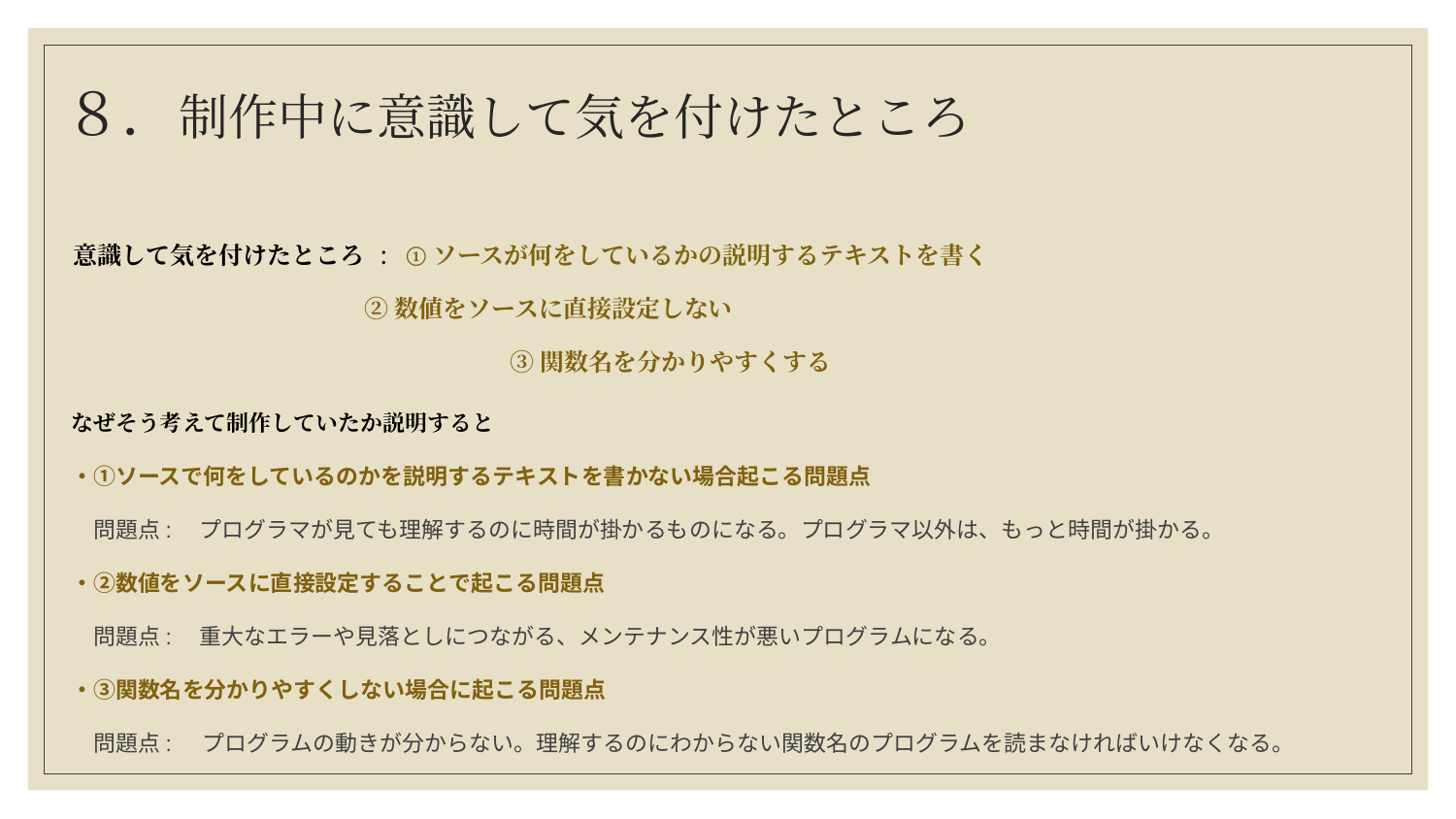

# ８．制作中に意識して気を付けたところ
意識して気を付けたところ : ①ソースが何をしているかの説明するテキストを書く
                	 	②数値をソースに直接設定しない
			③関数名を分かりやすくする
なぜそう考えて制作していたか説明すると

・①ソースで何をしているのかを説明するテキストを書かない場合起こる問題点

　問題点:　プログラマが見ても理解するのに時間が掛かるものになる。プログラマ以外は、もっと時間が掛かる。

・②数値をソースに直接設定することで起こる問題点

　問題点:　重大なエラーや見落としにつながる、メンテナンス性が悪いプログラムになる。

・③関数名を分かりやすくしない場合に起こる問題点

　問題点:    プログラムの動きが分からない。理解するのにわからない関数名のプログラムを読まなければいけなくなる。